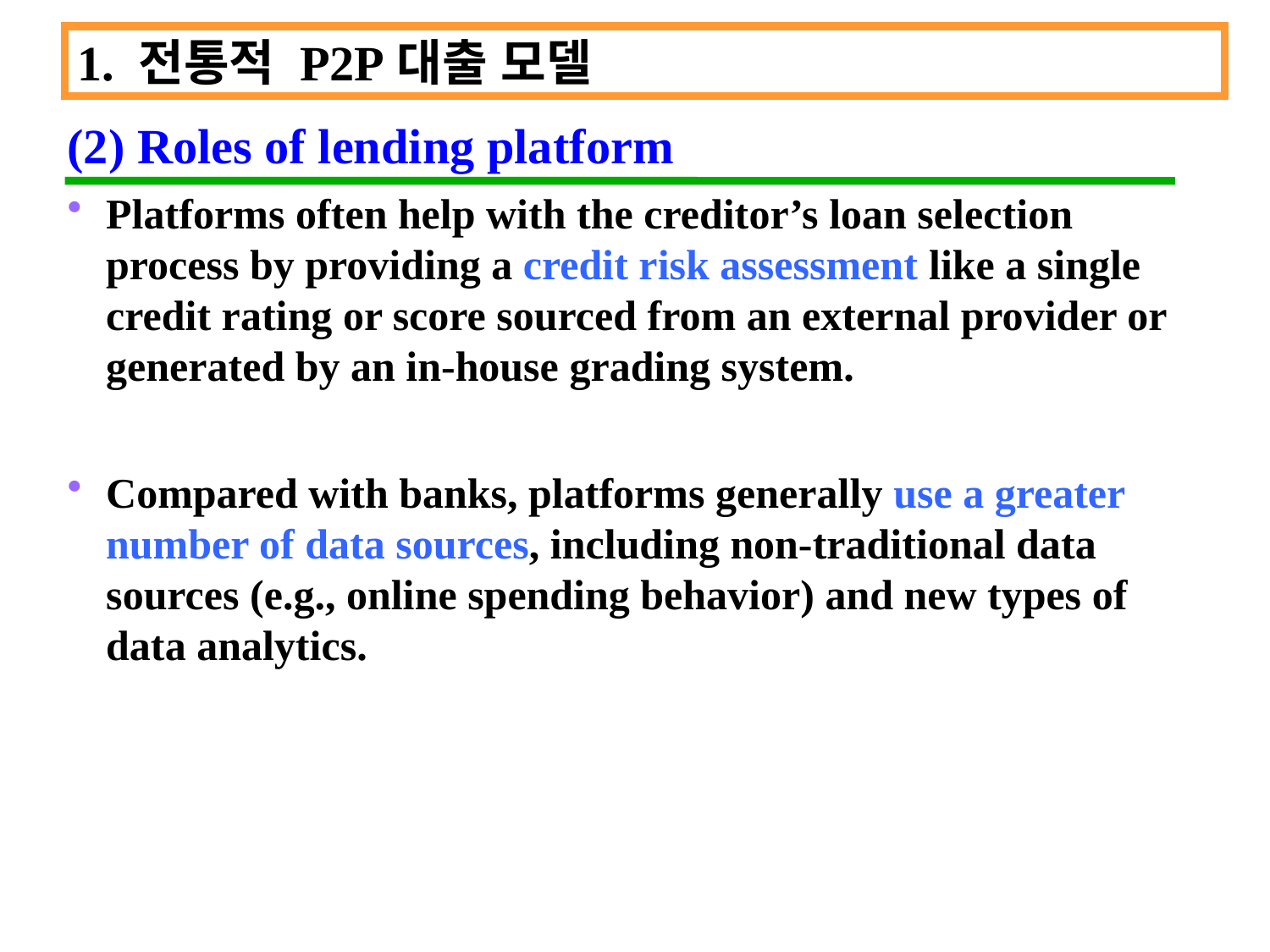

1. 전통적 P2P대출 모델
(2) Roles of lending platform
Platforms often help with the creditor’s loan selection process by providing a credit risk assessment like a single credit rating or score sourced from an external provider or generated by an in-house grading system.

Compared with banks, platforms generally use a greater number of data sources, including non-traditional data sources (e.g., online spending behavior) and new types of data analytics.